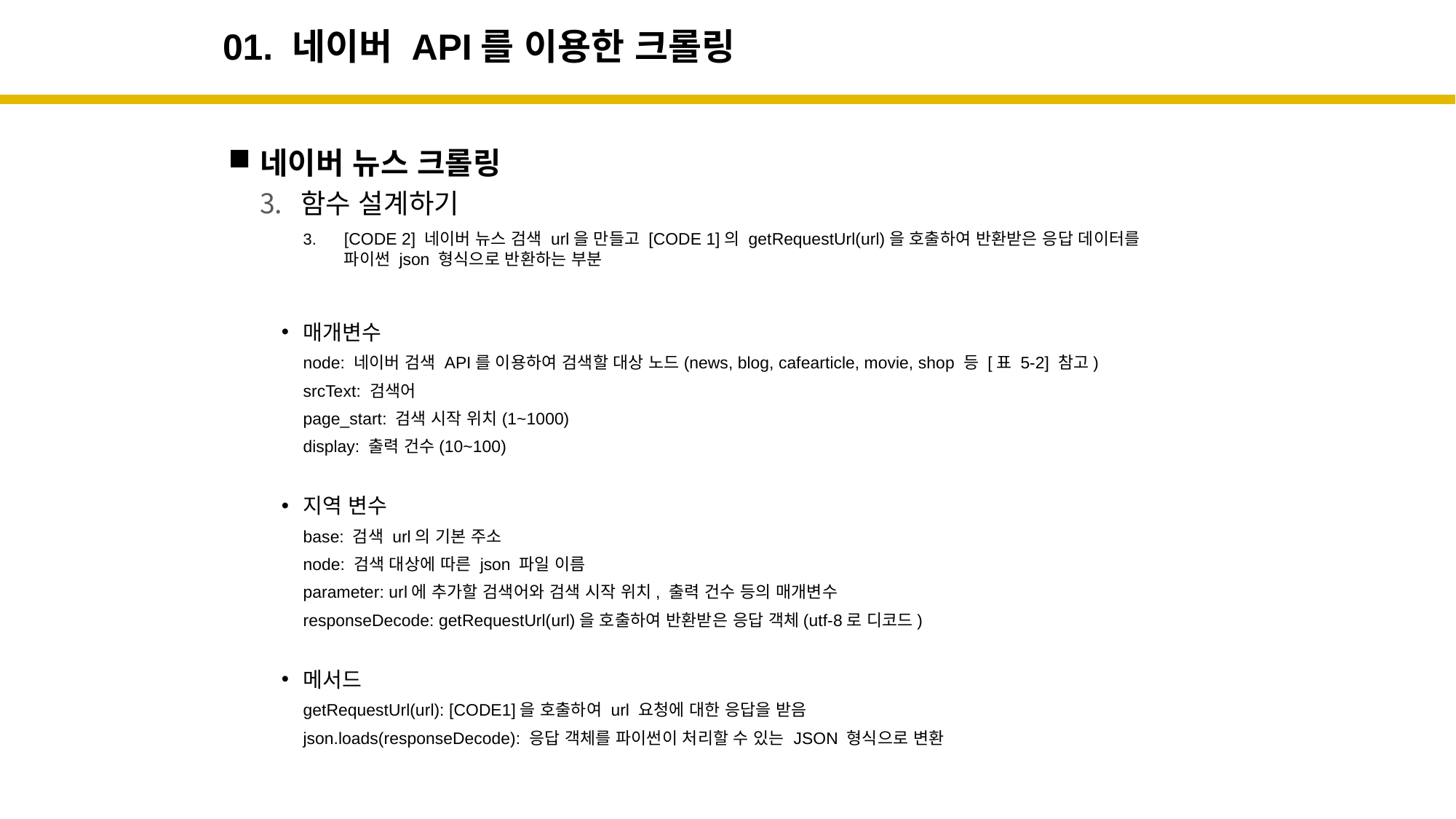

# 01. 네이버 API를 이용한 크롤링
네이버 뉴스 크롤링
함수 설계하기
[CODE 2] 네이버 뉴스 검색 url을 만들고 [CODE 1]의 getRequestUrl(url)을 호출하여 반환받은 응답 데이터를
파이썬 json 형식으로 반환하는 부분

매개변수
node: 네이버 검색 API를 이용하여 검색할 대상 노드(news, blog, cafearticle, movie, shop 등 [표 5-2] 참고)
srcText: 검색어
page_start: 검색 시작 위치(1~1000)
display: 출력 건수(10~100)

지역 변수
base: 검색 url의 기본 주소
node: 검색 대상에 따른 json 파일 이름
parameter: url에 추가할 검색어와 검색 시작 위치, 출력 건수 등의 매개변수
responseDecode: getRequestUrl(url)을 호출하여 반환받은 응답 객체(utf-8로 디코드)

메서드
getRequestUrl(url): [CODE1]을 호출하여 url 요청에 대한 응답을 받음
json.loads(responseDecode): 응답 객체를 파이썬이 처리할 수 있는 JSON 형식으로 변환